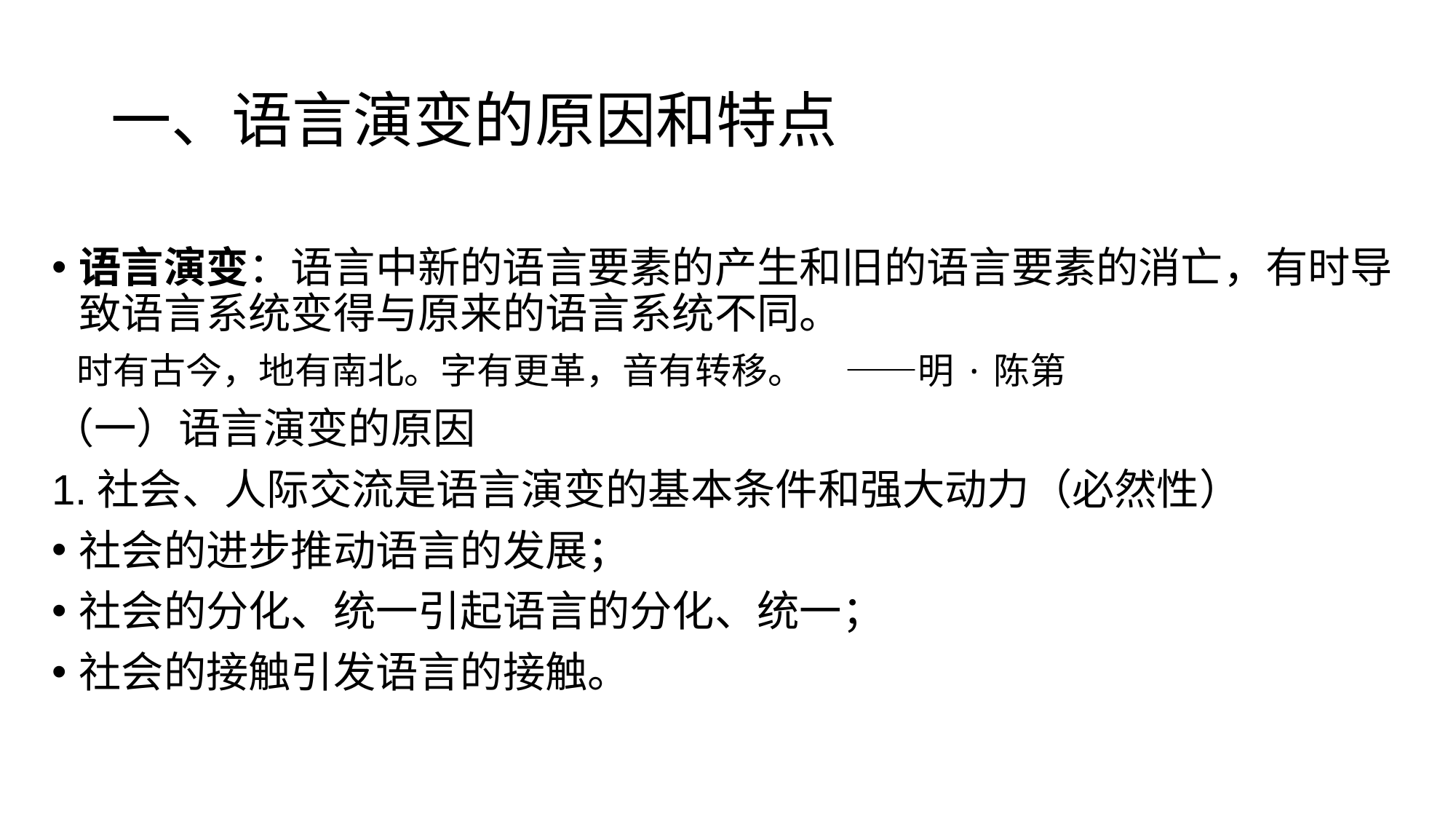

# 一、语言演变的原因和特点
语言演变：语言中新的语言要素的产生和旧的语言要素的消亡，有时导致语言系统变得与原来的语言系统不同。
  时有古今，地有南北。字有更革，音有转移。     ——明·陈第
（一）语言演变的原因
1.社会、人际交流是语言演变的基本条件和强大动力（必然性）
社会的进步推动语言的发展；
社会的分化、统一引起语言的分化、统一；
社会的接触引发语言的接触。